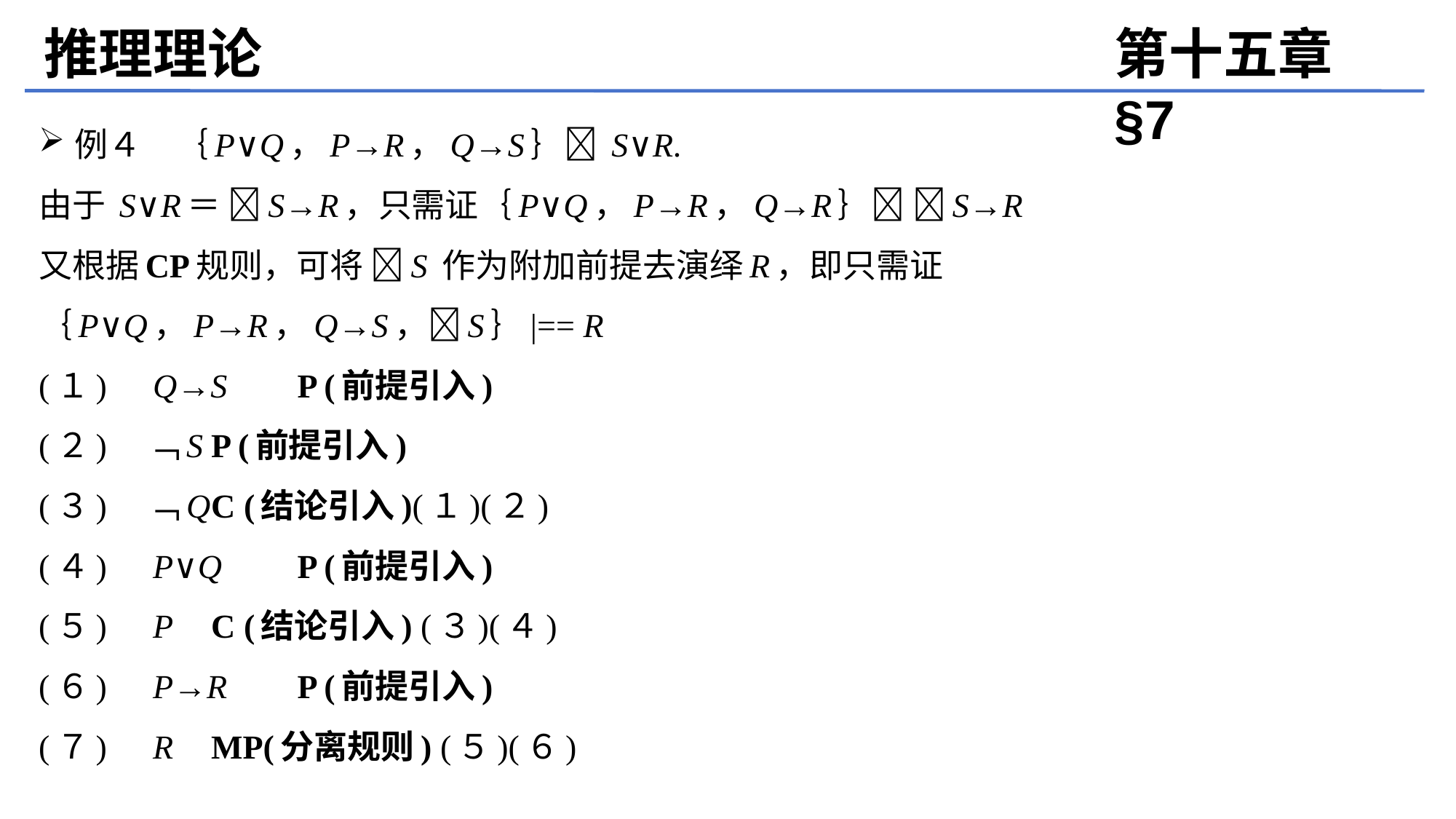

推理理论
第十五章 §7
例４　｛P∨Q，P→R，Q→S｝⇒ S∨R.
由于 S∨R＝ ¬S→R，只需证｛P∨Q，P→R，Q→R｝⇒ ¬S→R
又根据CP规则，可将 ¬S 作为附加前提去演绎R，即只需证
｛P∨Q，P→R，Q→S，¬S｝|== R
(１)　Q→S	P (前提引入)
(２)　﹁S	P (前提引入)
(３)　﹁Q	C (结论引入)(１)(２)
(４)　P∨Q	P (前提引入)
(５)　P	C (结论引入) (３)(４)
(６)　P→R	P (前提引入)
(７)　R	MP(分离规则) (５)(６)